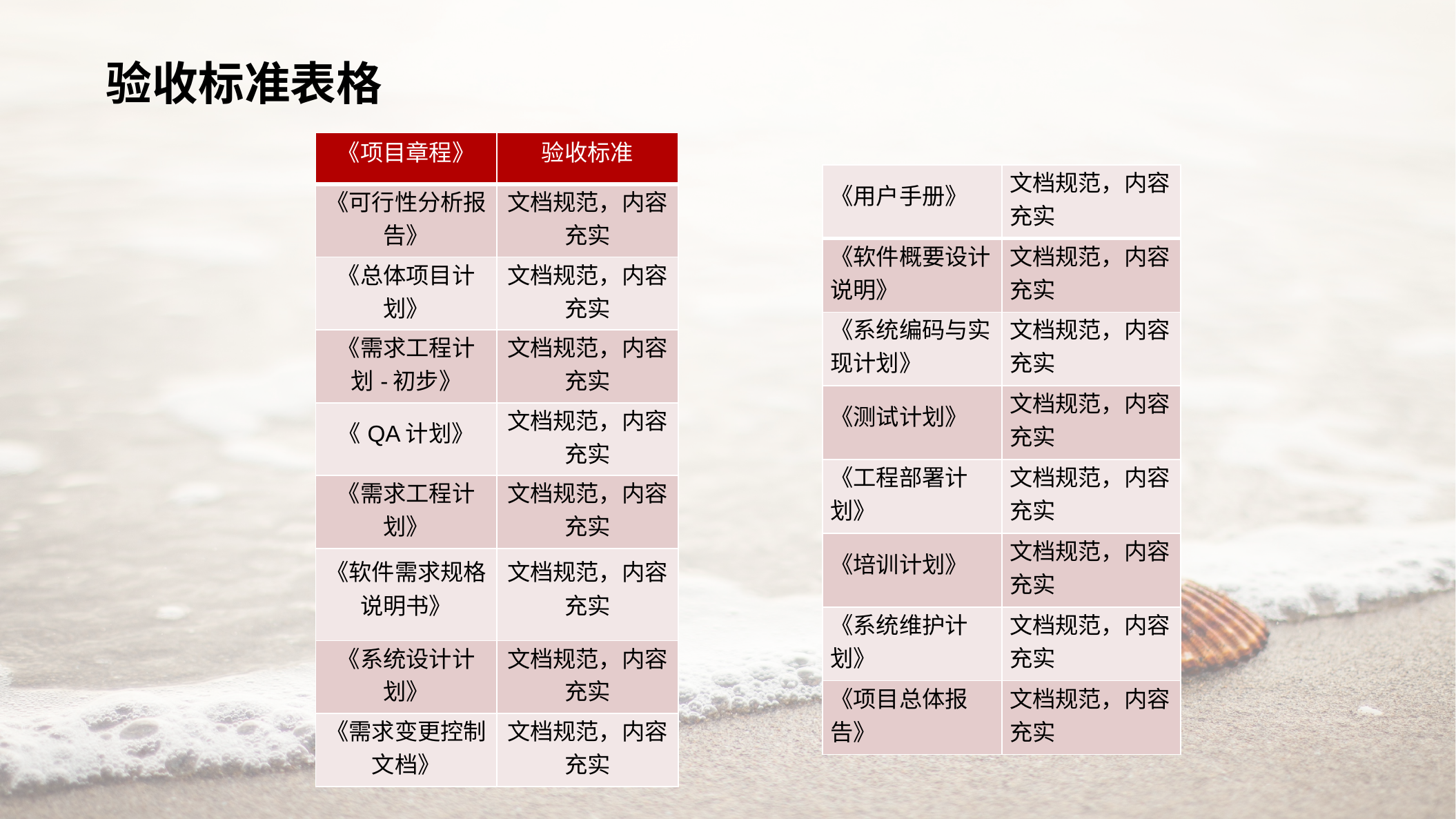

验收标准表格
| 《项目章程》 | 验收标准 |
| --- | --- |
| 《可行性分析报告》 | 文档规范，内容充实 |
| 《总体项目计划》 | 文档规范，内容充实 |
| 《需求工程计划-初步》 | 文档规范，内容充实 |
| 《QA计划》 | 文档规范，内容充实 |
| 《需求工程计划》 | 文档规范，内容充实 |
| 《软件需求规格说明书》 | 文档规范，内容充实 |
| 《系统设计计划》 | 文档规范，内容充实 |
| 《需求变更控制文档》 | 文档规范，内容充实 |
| 《用户手册》 | 文档规范，内容充实 |
| --- | --- |
| 《软件概要设计说明》 | 文档规范，内容充实 |
| 《系统编码与实现计划》 | 文档规范，内容充实 |
| 《测试计划》 | 文档规范，内容充实 |
| 《工程部署计划》 | 文档规范，内容充实 |
| 《培训计划》 | 文档规范，内容充实 |
| 《系统维护计划》 | 文档规范，内容充实 |
| 《项目总体报告》 | 文档规范，内容充实 |